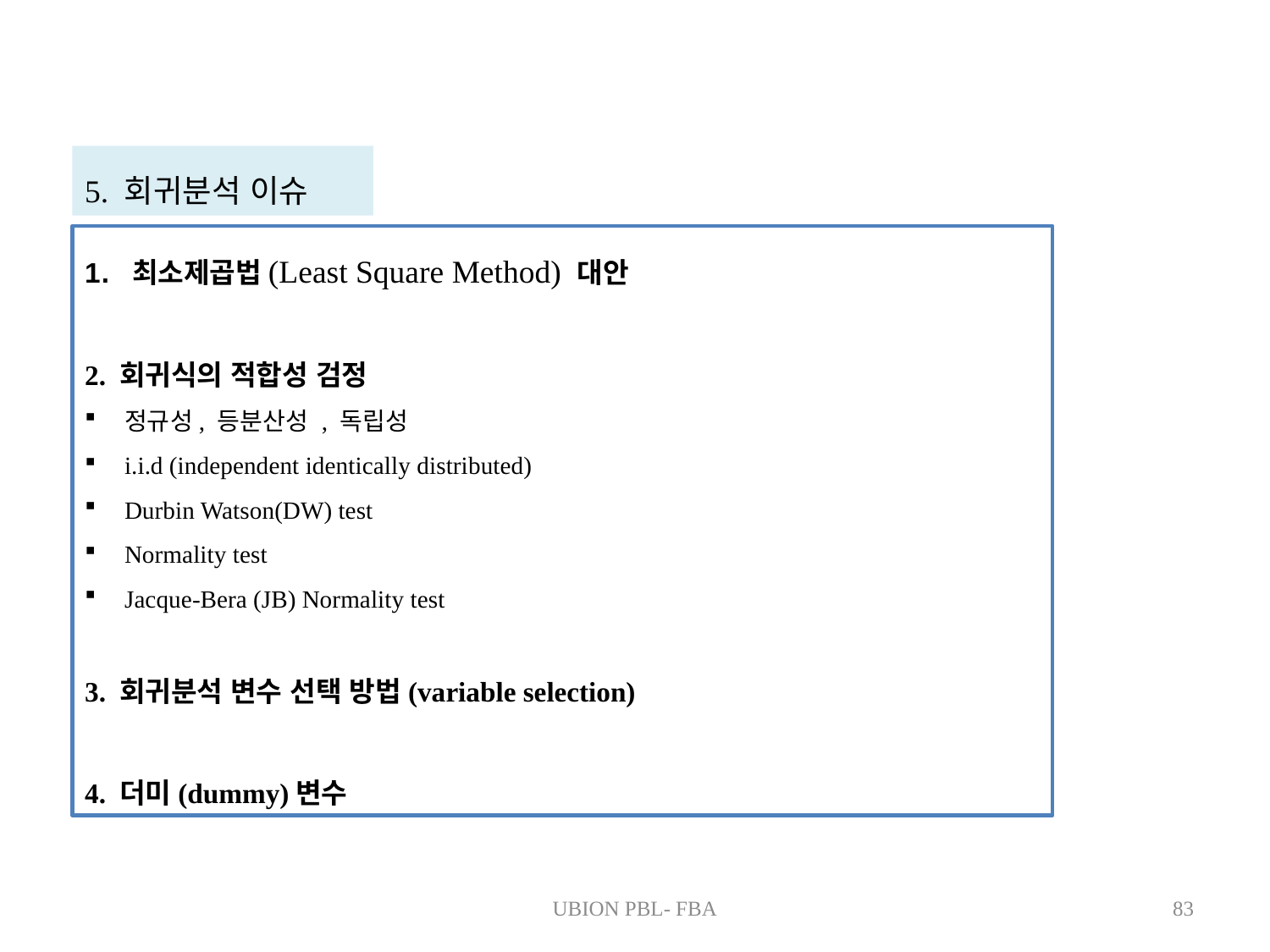

5. 회귀분석 이슈
최소제곱법(Least Square Method) 대안

2. 회귀식의 적합성 검정
정규성, 등분산성 , 독립성
i.i.d (independent identically distributed)
Durbin Watson(DW) test
Normality test
Jacque-Bera (JB) Normality test

3. 회귀분석 변수 선택 방법(variable selection)

4. 더미(dummy)변수
UBION PBL- FBA
83